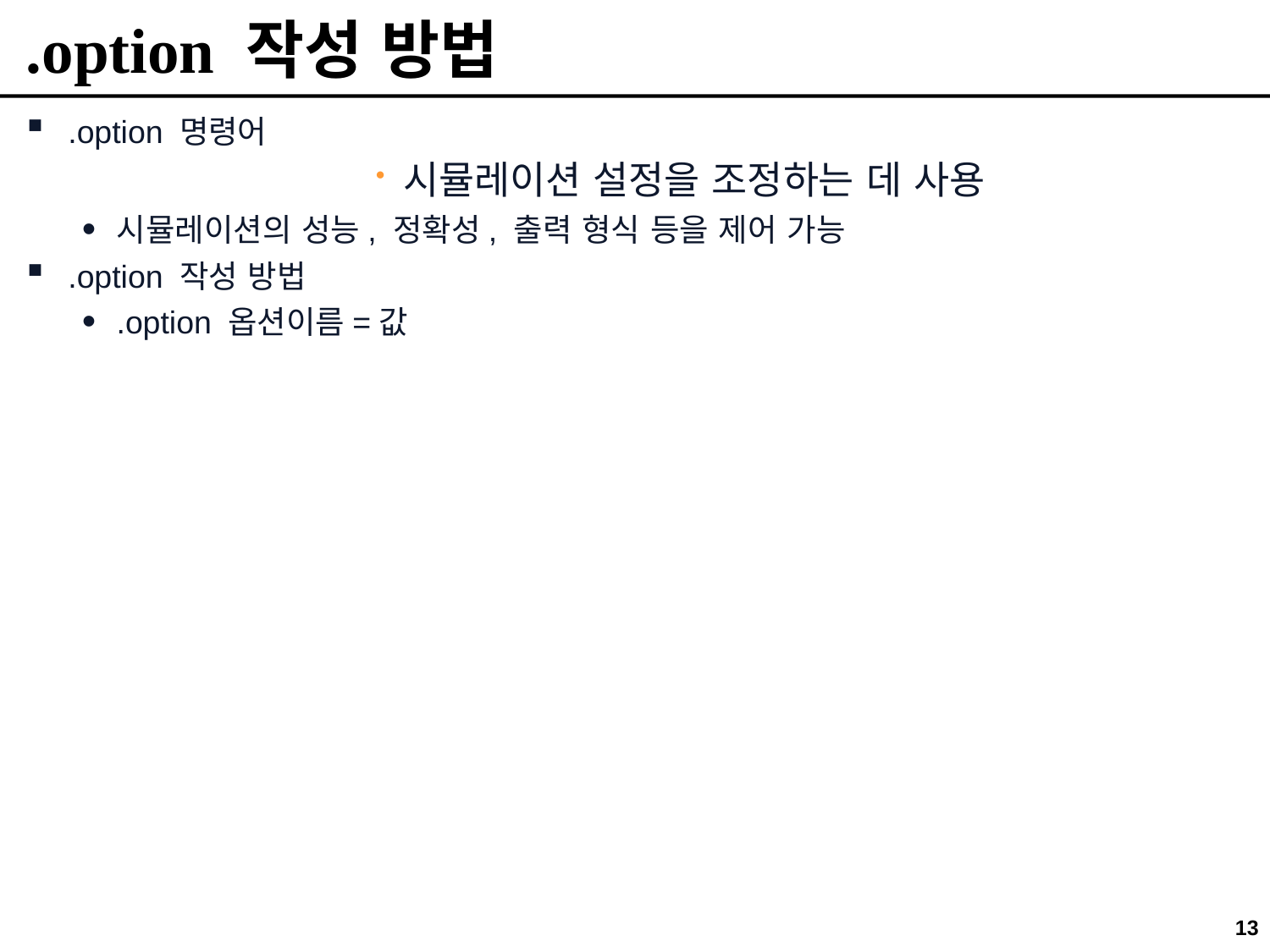

# .option 작성 방법
.option 명령어
시뮬레이션 설정을 조정하는 데 사용
시뮬레이션의 성능, 정확성, 출력 형식 등을 제어 가능
.option 작성 방법
.option 옵션이름=값